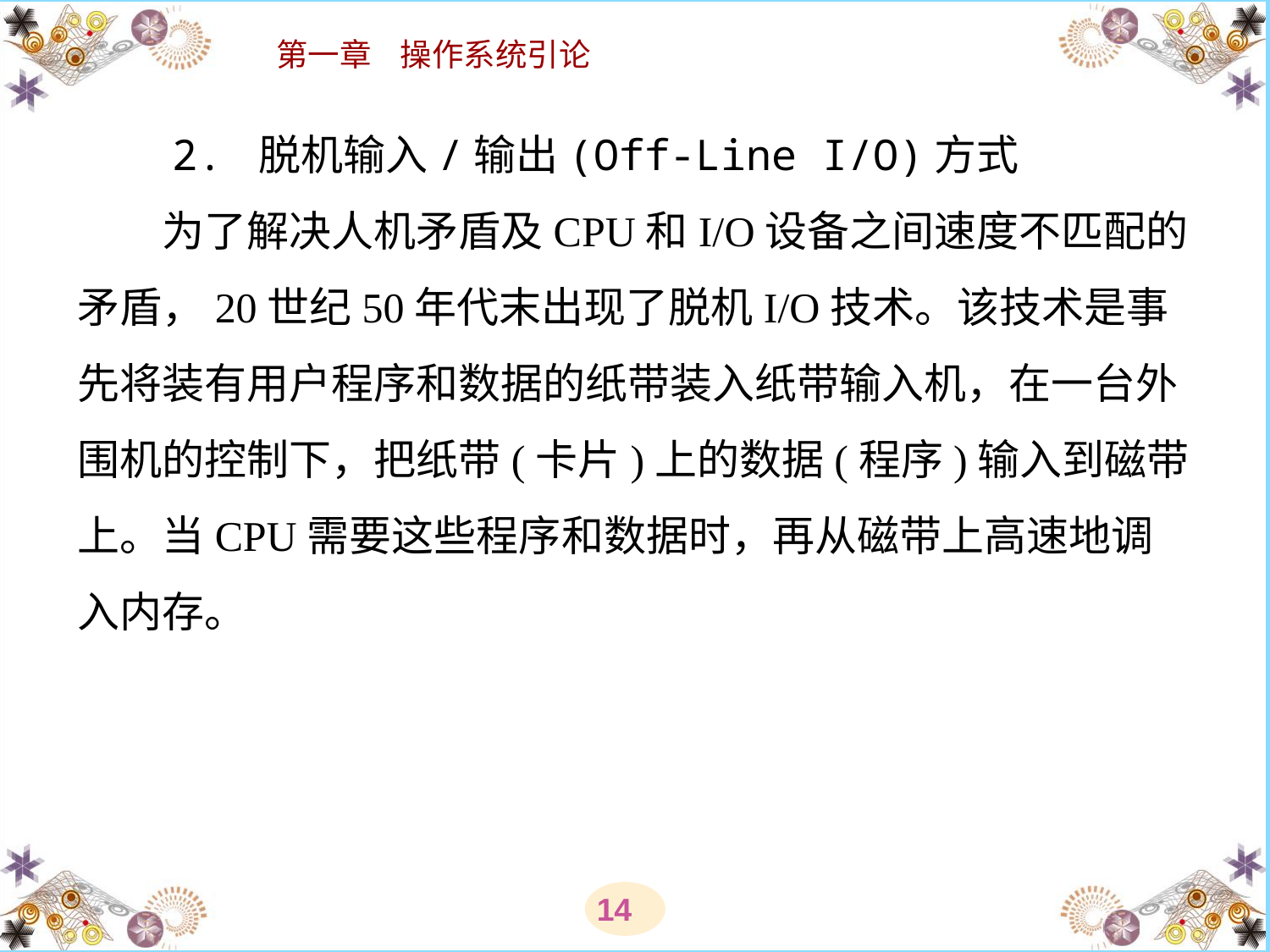

# 2. 脱机输入/输出(Off-Line I/O)方式 　　为了解决人机矛盾及CPU和I/O设备之间速度不匹配的矛盾，20世纪50年代末出现了脱机I/O技术。该技术是事先将装有用户程序和数据的纸带装入纸带输入机，在一台外围机的控制下，把纸带(卡片)上的数据(程序)输入到磁带上。当CPU需要这些程序和数据时，再从磁带上高速地调入内存。